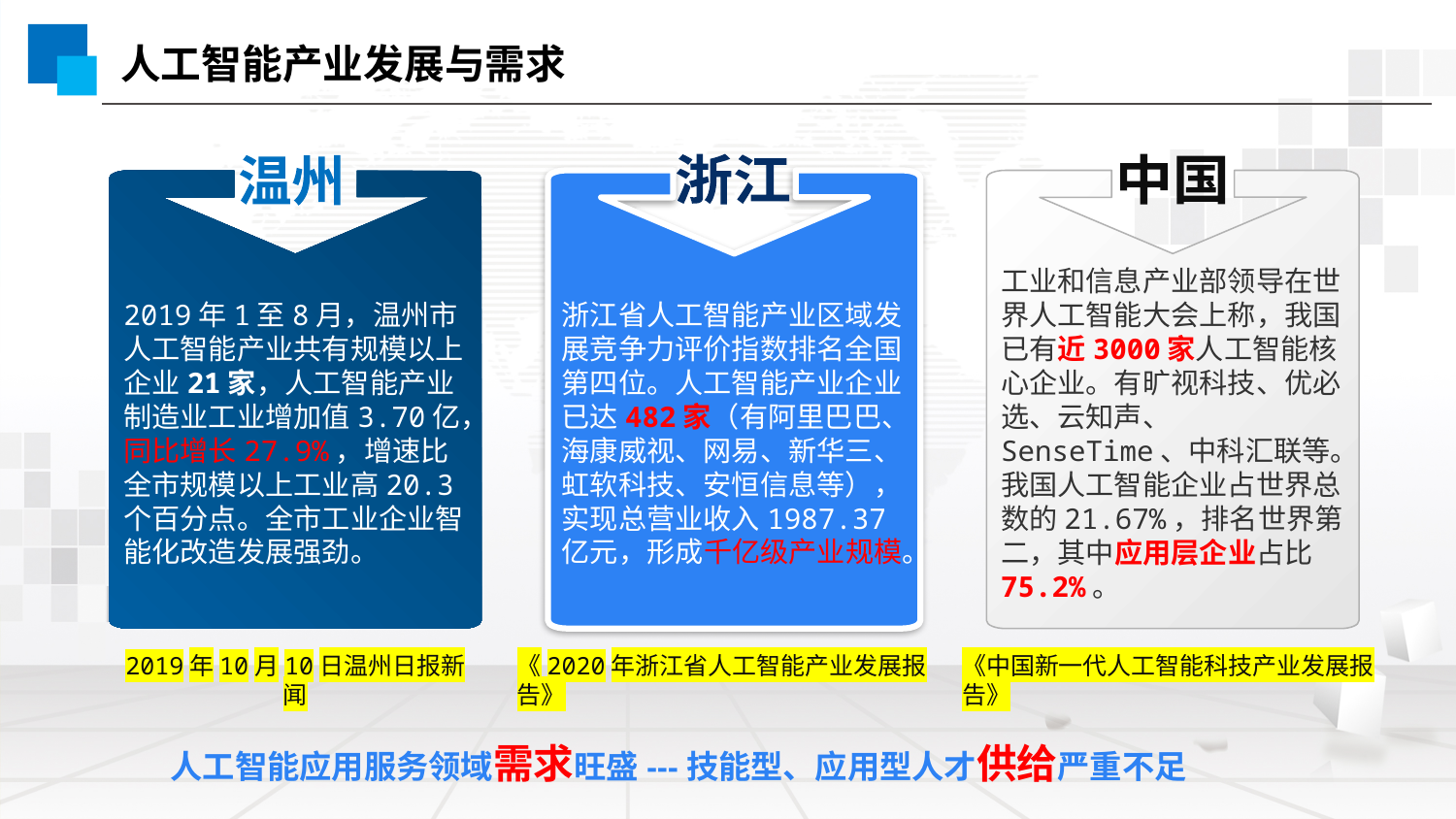

人工智能产业发展与需求
浙江
中国
温州

工业和信息产业部领导在世界人工智能大会上称，我国已有近3000家人工智能核心企业。有旷视科技、优必选、云知声、 SenseTime、中科汇联等。我国人工智能企业占世界总数的21.67%，排名世界第二，其中应用层企业占比75.2%。
2019年1至8月，温州市人工智能产业共有规模以上企业21家，人工智能产业制造业工业增加值3.70亿，同比增长27.9%，增速比全市规模以上工业高20.3个百分点。全市工业企业智能化改造发展强劲。
浙江省人工智能产业区域发展竞争力评价指数排名全国第四位。人工智能产业企业已达482家（有阿里巴巴、海康威视、网易、新华三、虹软科技、安恒信息等），实现总营业收入1987.37亿元，形成千亿级产业规模。
2019年10月10日温州日报新闻
《2020年浙江省人工智能产业发展报告》
《中国新一代人工智能科技产业发展报告》
人工智能应用服务领域需求旺盛---技能型、应用型人才供给严重不足